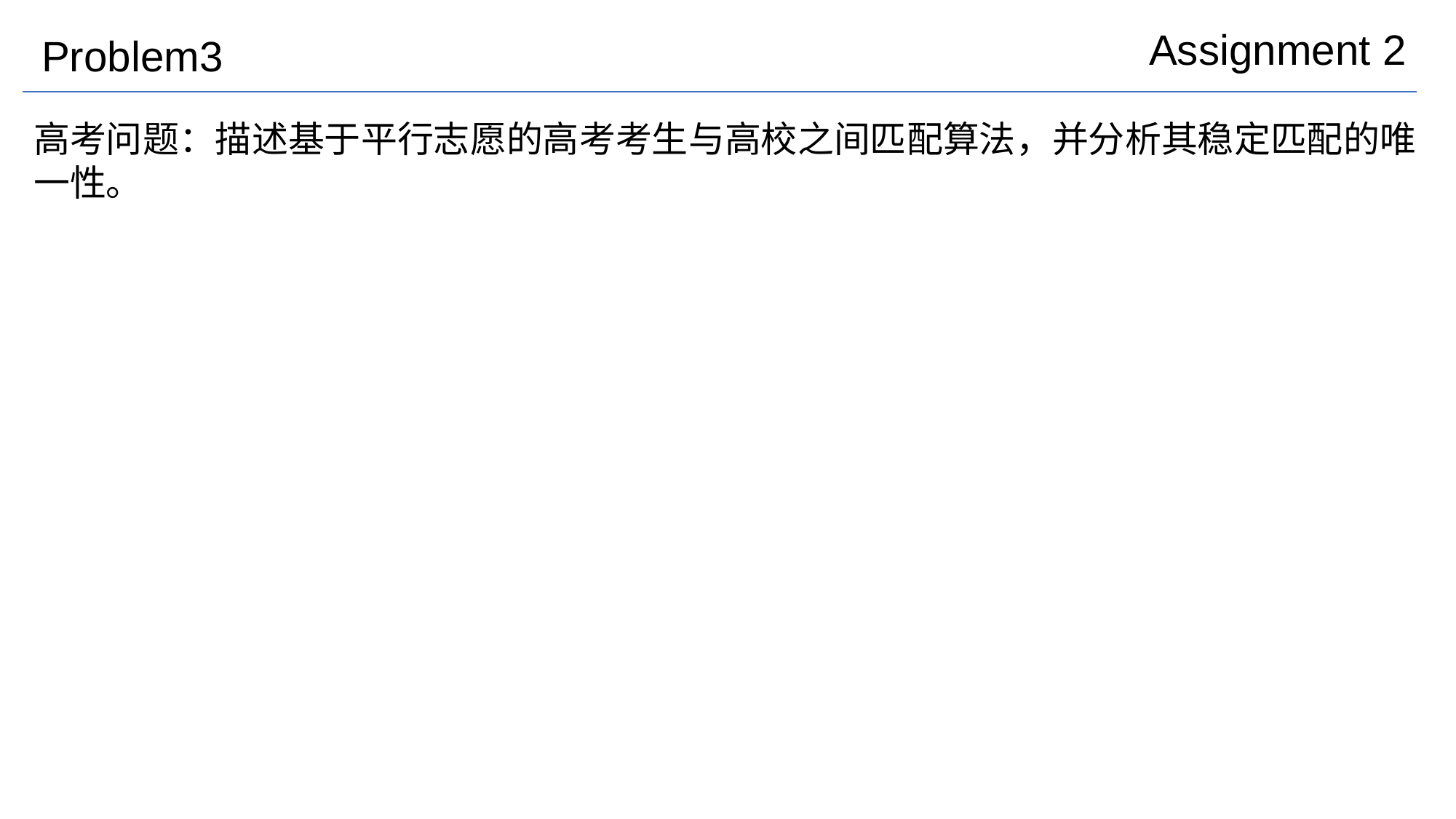

Assignment 2
Problem3
高考问题：描述基于平行志愿的高考考生与高校之间匹配算法，并分析其稳定匹配的唯一性。